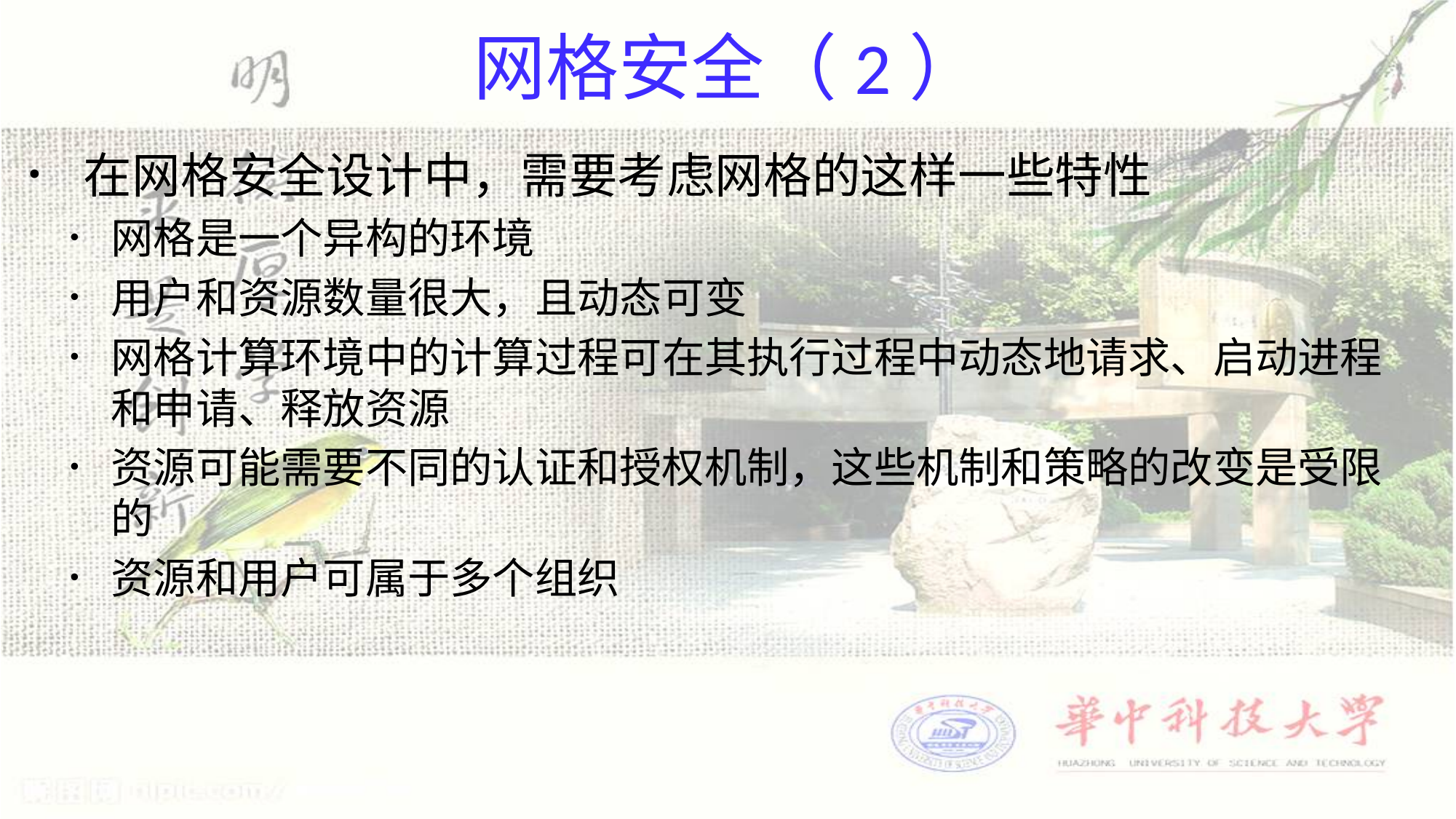

# 网格安全（2）
在网格安全设计中，需要考虑网格的这样一些特性
网格是一个异构的环境
用户和资源数量很大，且动态可变
网格计算环境中的计算过程可在其执行过程中动态地请求、启动进程和申请、释放资源
资源可能需要不同的认证和授权机制，这些机制和策略的改变是受限的
资源和用户可属于多个组织